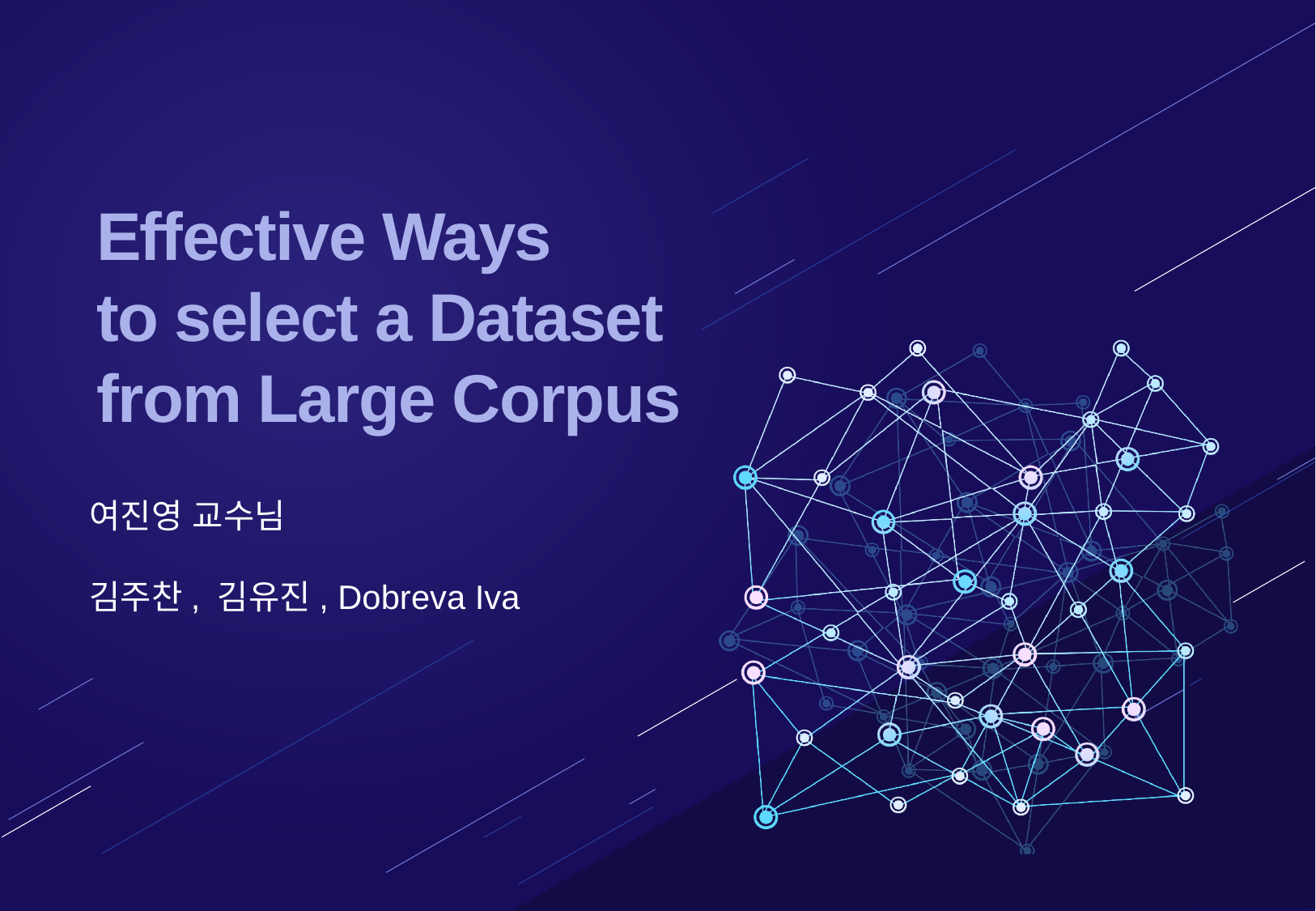

Effective Ways
to select a Dataset
from Large Corpus
여진영 교수님

김주찬, 김유진, Dobreva Iva